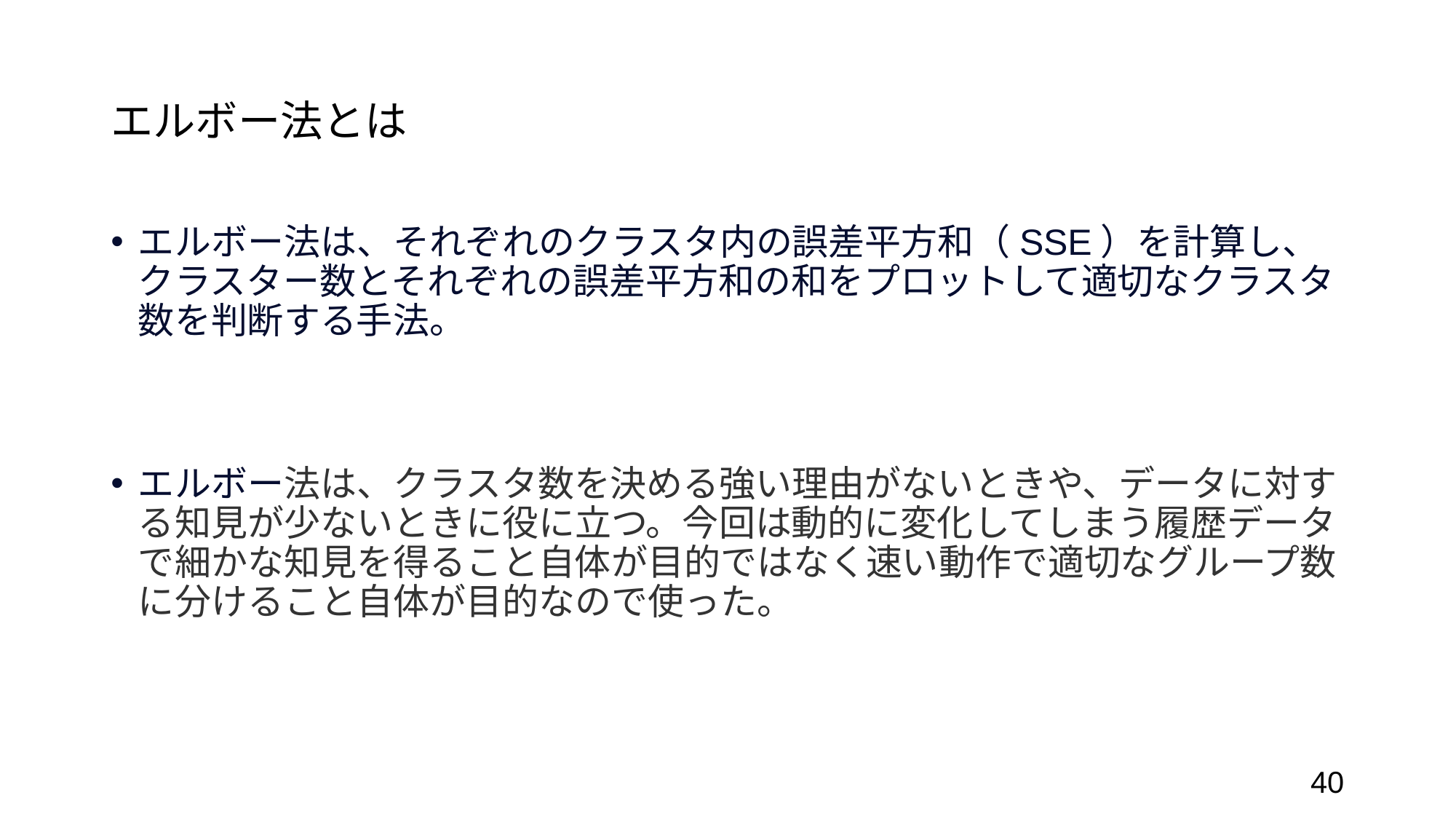

# エルボー法とは
エルボー法は、それぞれのクラスタ内の誤差平方和（SSE）を計算し、クラスター数とそれぞれの誤差平方和の和をプロットして適切なクラスタ数を判断する手法。

エルボー法は、クラスタ数を決める強い理由がないときや、データに対する知見が少ないときに役に立つ。今回は動的に変化してしまう履歴データで細かな知見を得ること自体が目的ではなく速い動作で適切なグループ数に分けること自体が目的なので使った。
40